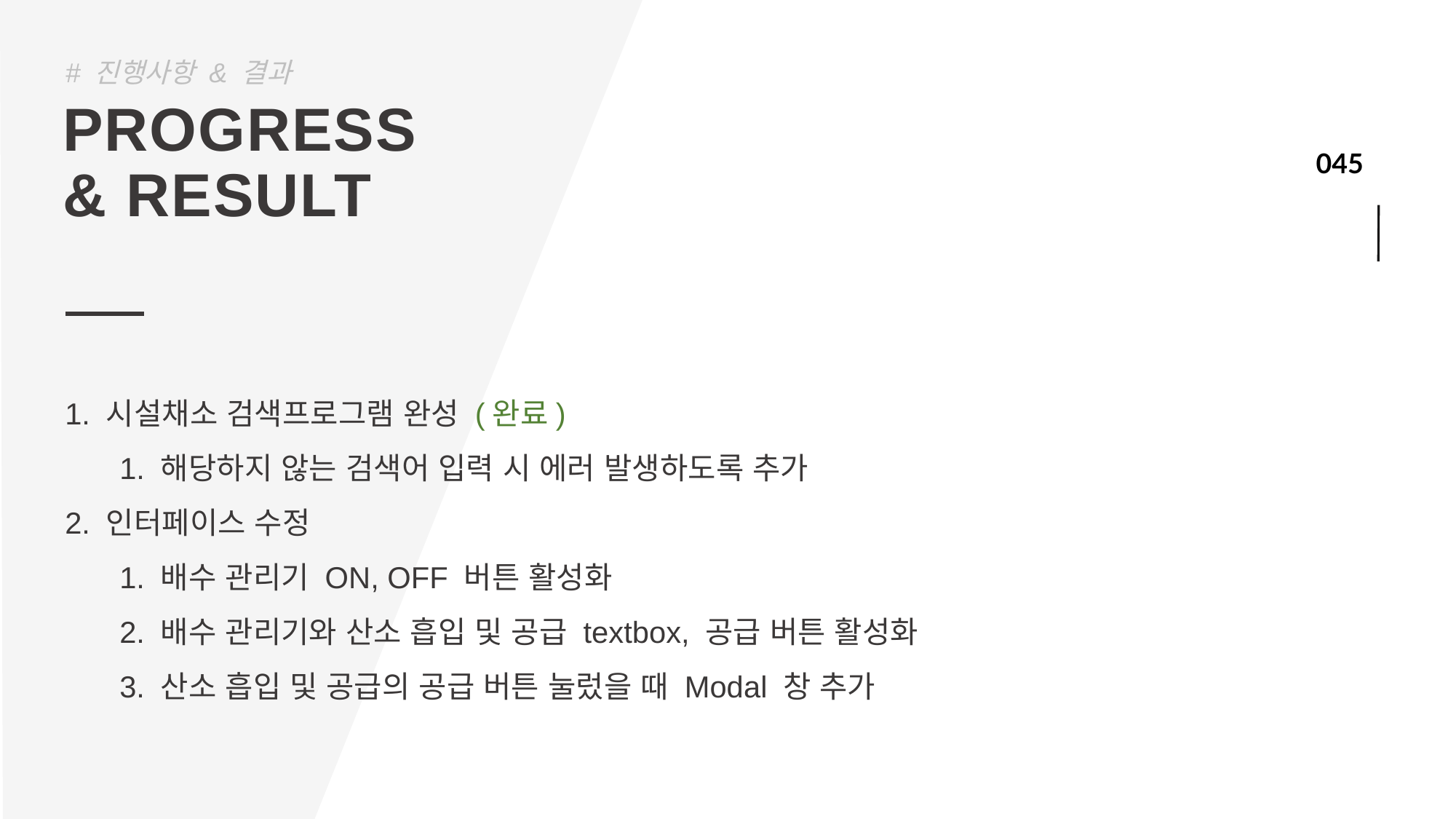

# 진행사항 & 결과
PROGRESS
& RESULT
시설채소 검색프로그램 완성 (완료)
해당하지 않는 검색어 입력 시 에러 발생하도록 추가
인터페이스 수정
배수 관리기 ON, OFF 버튼 활성화
배수 관리기와 산소 흡입 및 공급 textbox, 공급 버튼 활성화
산소 흡입 및 공급의 공급 버튼 눌렀을 때 Modal 창 추가